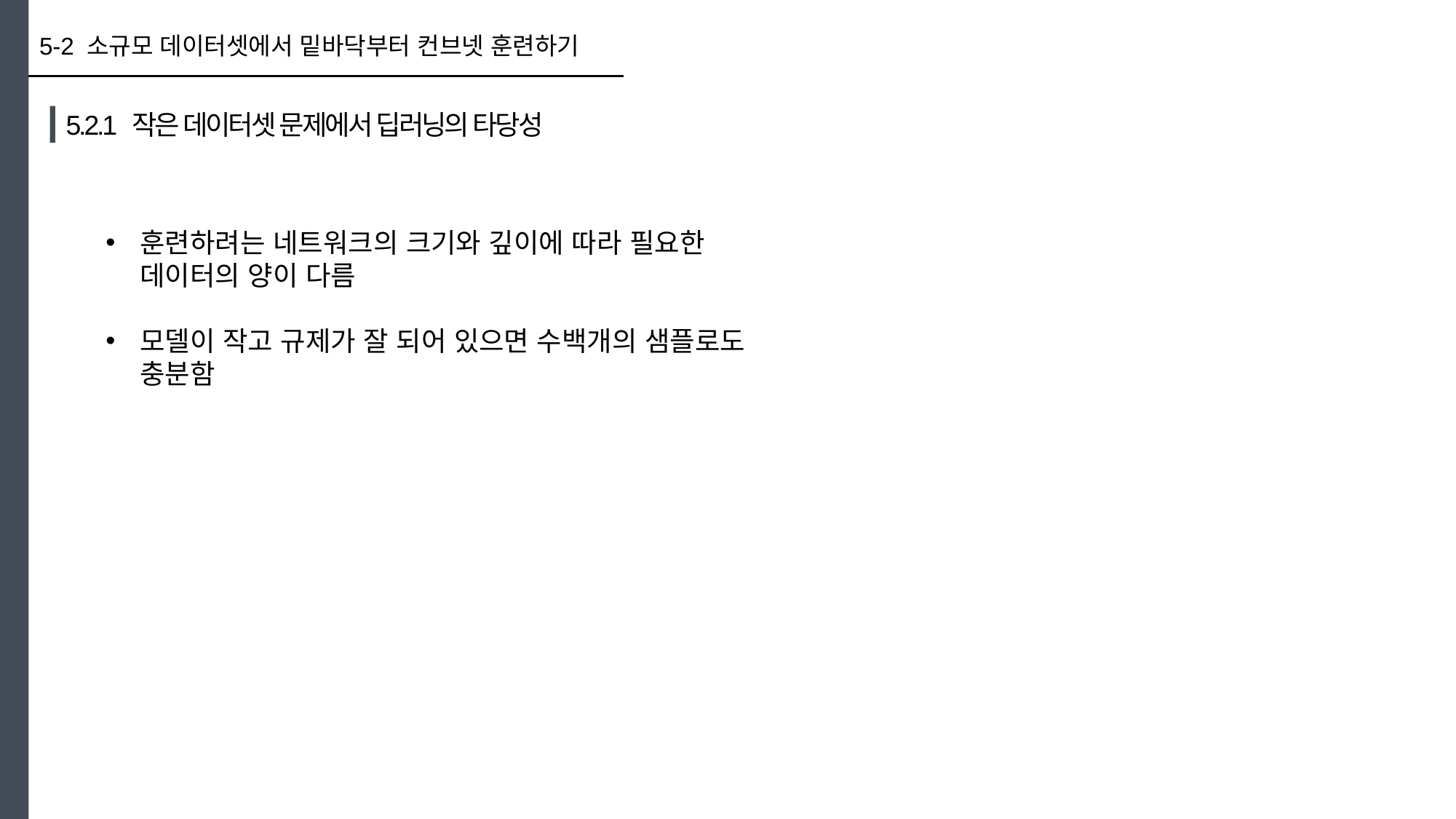

5-2 소규모 데이터셋에서 밑바닥부터 컨브넷 훈련하기
5.2.1 작은 데이터셋 문제에서 딥러닝의 타당성

훈련하려는 네트워크의 크기와 깊이에 따라 필요한 데이터의 양이 다름

모델이 작고 규제가 잘 되어 있으면 수백개의 샘플로도 충분함